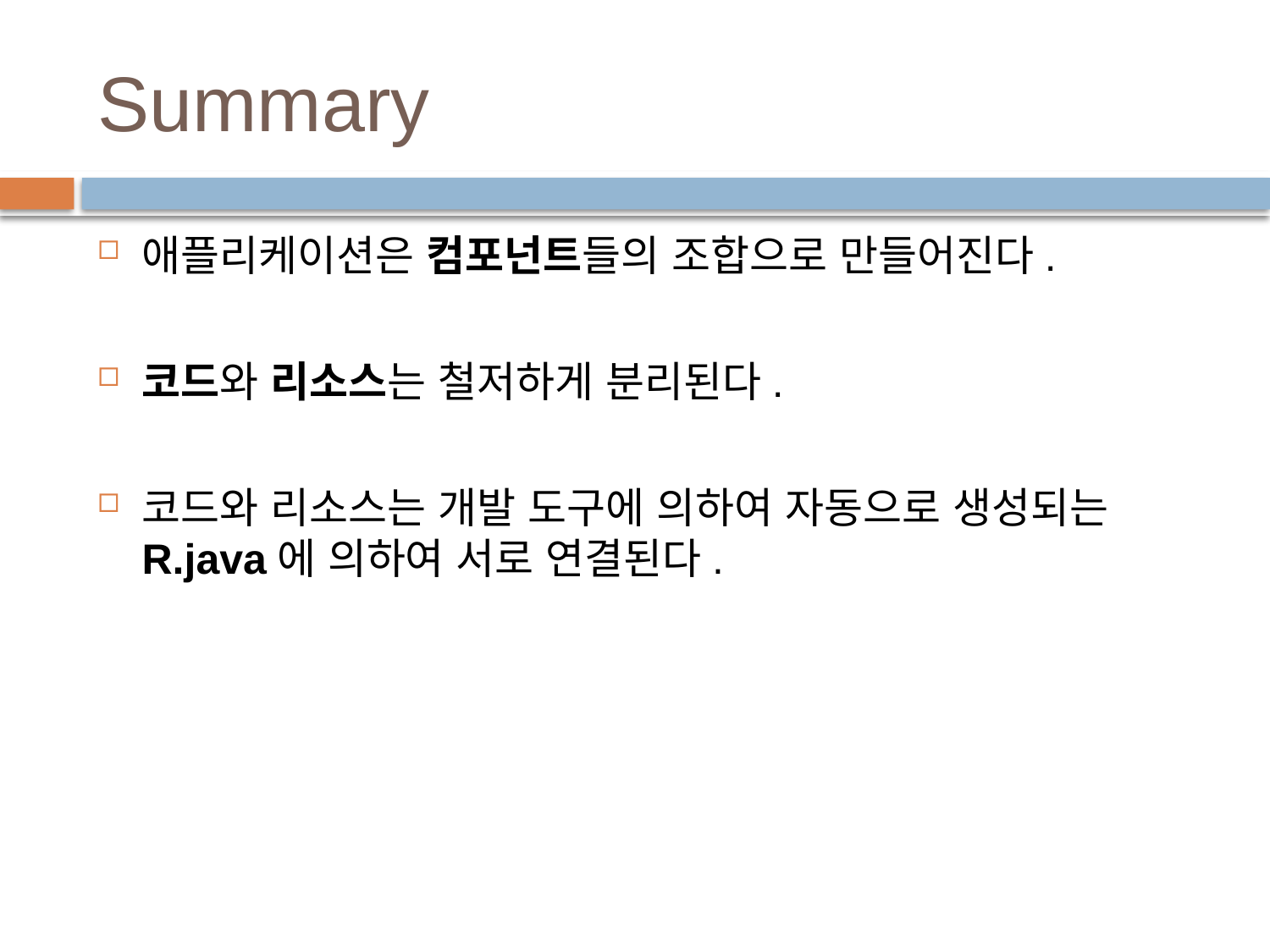

# Summary
애플리케이션은 컴포넌트들의 조합으로 만들어진다.

코드와 리소스는 철저하게 분리된다.

코드와 리소스는 개발 도구에 의하여 자동으로 생성되는 R.java에 의하여 서로 연결된다.